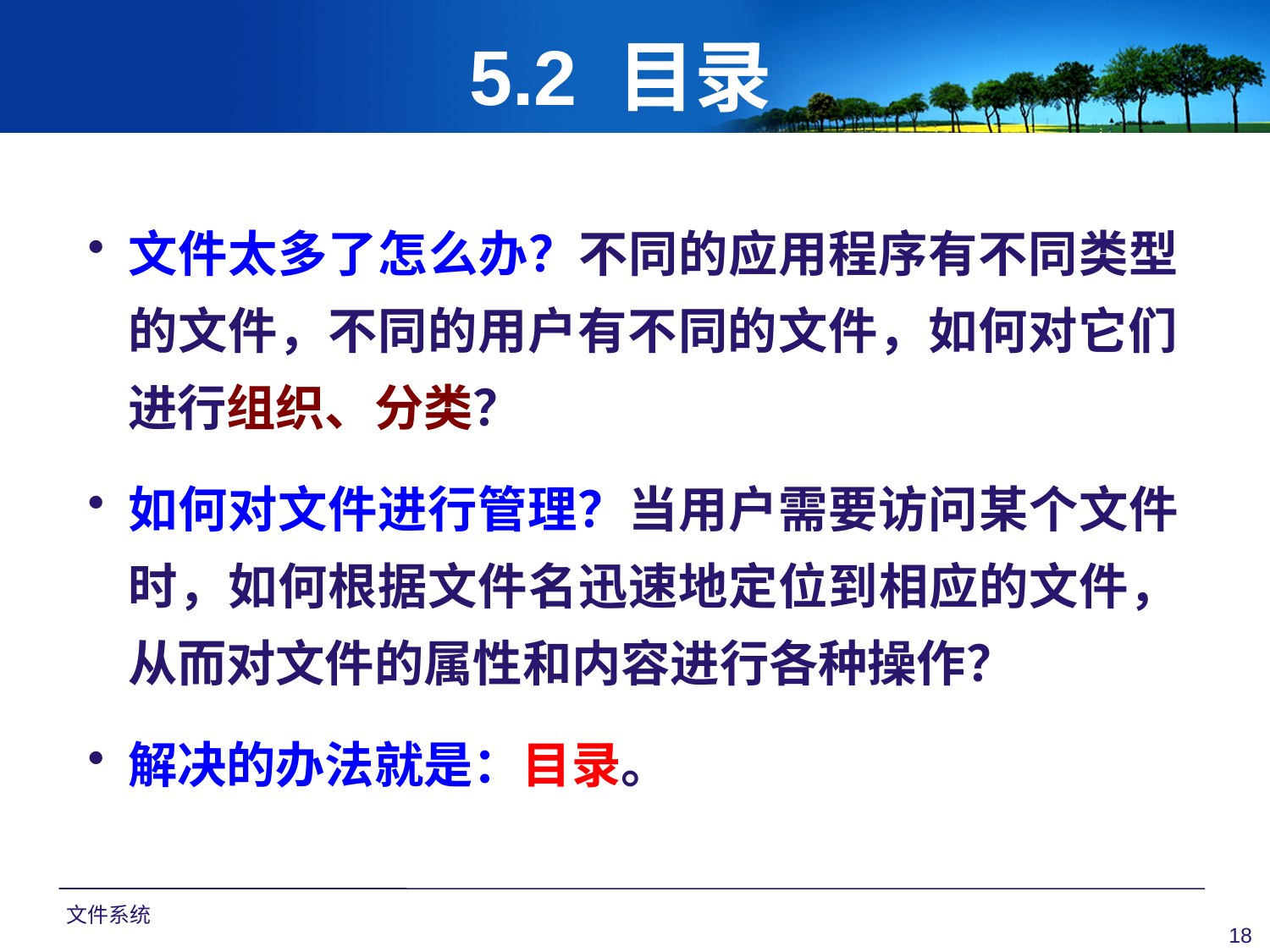

# 5.2 目录
文件太多了怎么办？不同的应用程序有不同类型的文件，不同的用户有不同的文件，如何对它们进行组织、分类？
如何对文件进行管理？当用户需要访问某个文件时，如何根据文件名迅速地定位到相应的文件，从而对文件的属性和内容进行各种操作？
解决的办法就是：目录。
文件系统
18